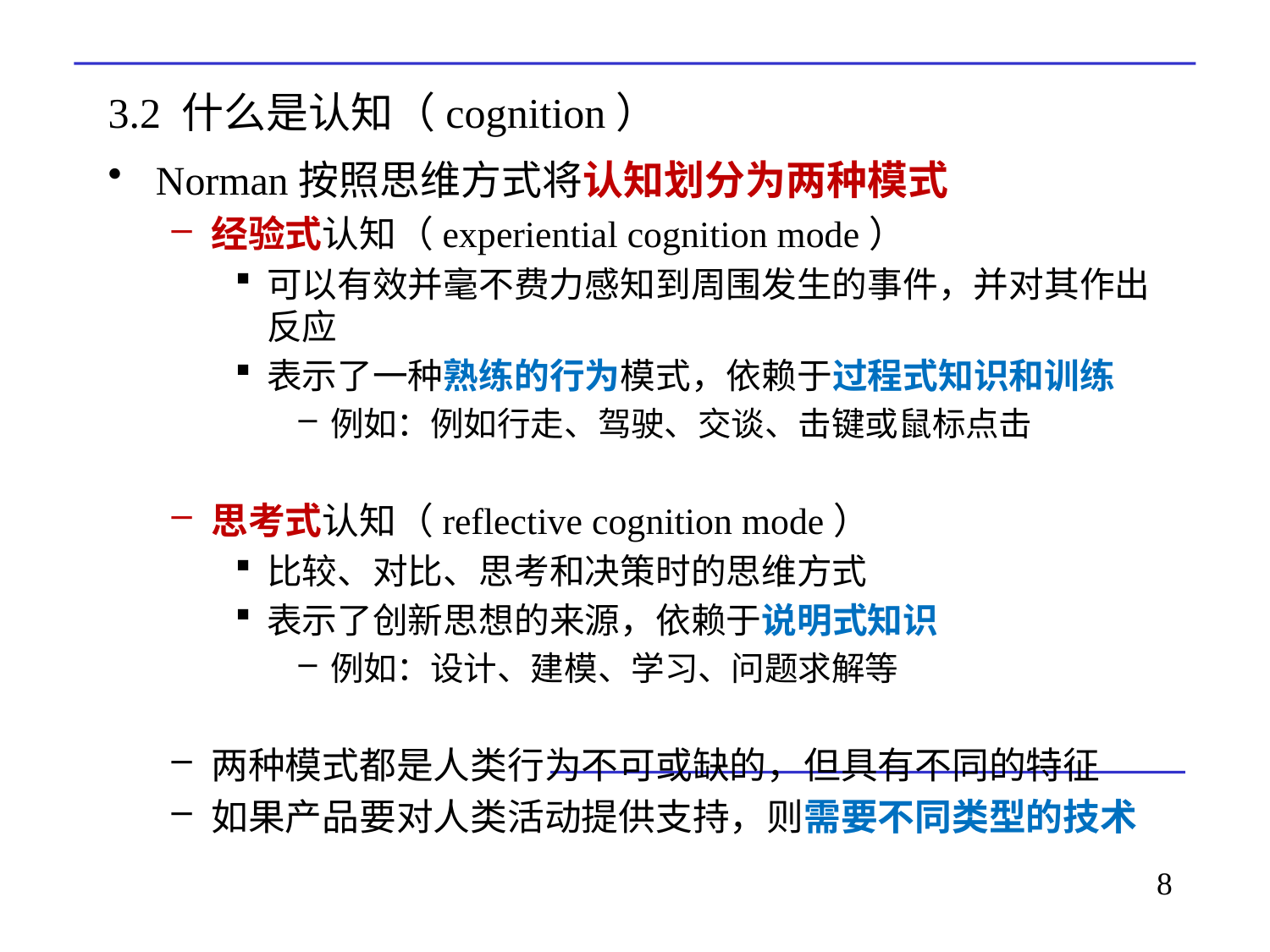

# 3.2 什么是认知（cognition）
Norman按照思维方式将认知划分为两种模式
经验式认知（experiential cognition mode）
可以有效并毫不费力感知到周围发生的事件，并对其作出反应
表示了一种熟练的行为模式，依赖于过程式知识和训练
例如：例如行走、驾驶、交谈、击键或鼠标点击

思考式认知（reflective cognition mode）
比较、对比、思考和决策时的思维方式
表示了创新思想的来源，依赖于说明式知识
例如：设计、建模、学习、问题求解等

两种模式都是人类行为不可或缺的，但具有不同的特征
如果产品要对人类活动提供支持，则需要不同类型的技术
8